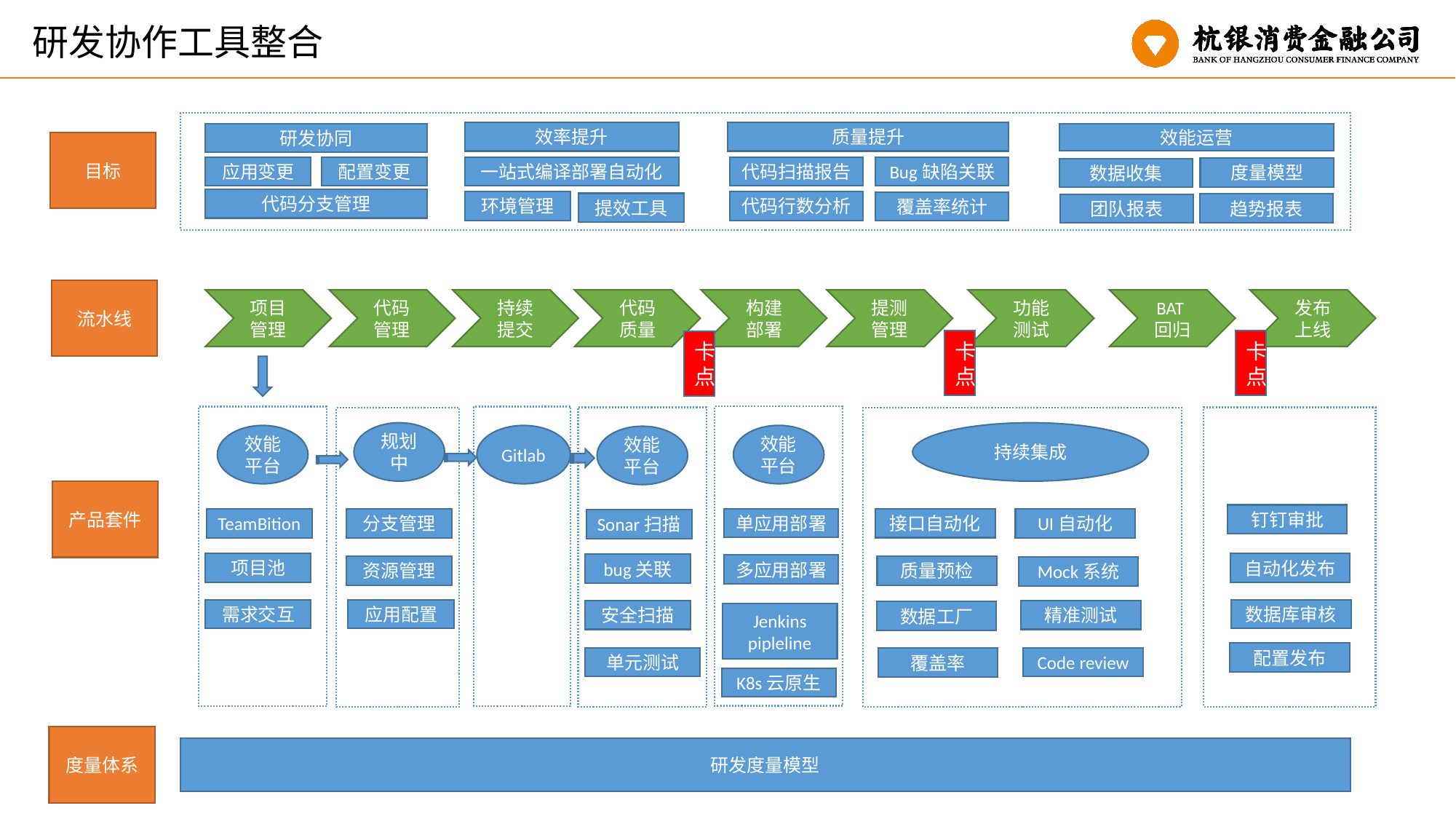

# 平台功能概括图
研发协作工具整合

效率提升
质量提升
研发协同
效能运营
目标
应用变更
配置变更
一站式编译部署自动化
代码扫描报告
Bug缺陷关联
度量模型
数据收集
代码分支管理
环境管理
代码行数分析
覆盖率统计
提效工具
趋势报表
团队报表
流水线
发布上线
BAT回归
提测管理
功能测试
构建部署
代码质量
持续提交
代码管理
项目管理
卡点
卡点
卡点

规划中
持续集成
效能平台
效能平台
Gitlab
效能平台

产品套件
钉钉审批
接口自动化
TeamBition
分支管理
单应用部署
UI自动化
Sonar扫描
项目池
自动化发布
bug关联
多应用部署
资源管理
质量预检
Mock系统
数据库审核
需求交互
应用配置
安全扫描
精准测试
数据工厂
Jenkins pipleline
配置发布
单元测试
Code review
覆盖率
K8s云原生
度量体系
研发度量模型
厂商